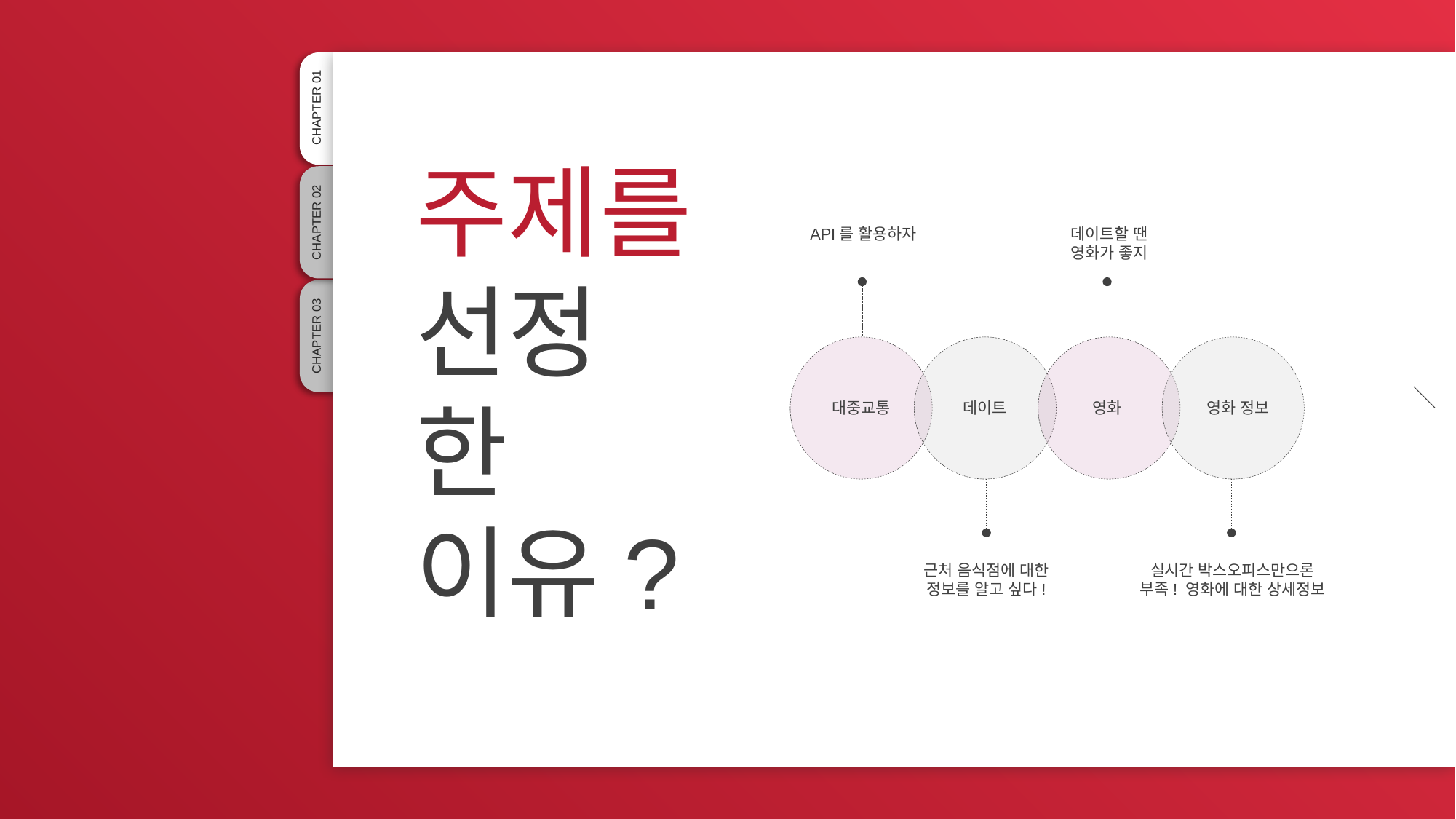

첫 번째 목차 /
프로젝트 [주제와 목표]

1.
CHAPTER 01
주제를
선정
한
이유?

CHAPTER 02
API를 활용하자
데이트할 땐
영화가 좋지

대중교통
데이트
영화
영화 정보
근처 음식점에 대한
정보를 알고 싶다!
실시간 박스오피스만으론
부족! 영화에 대한 상세정보

CHAPTER 03